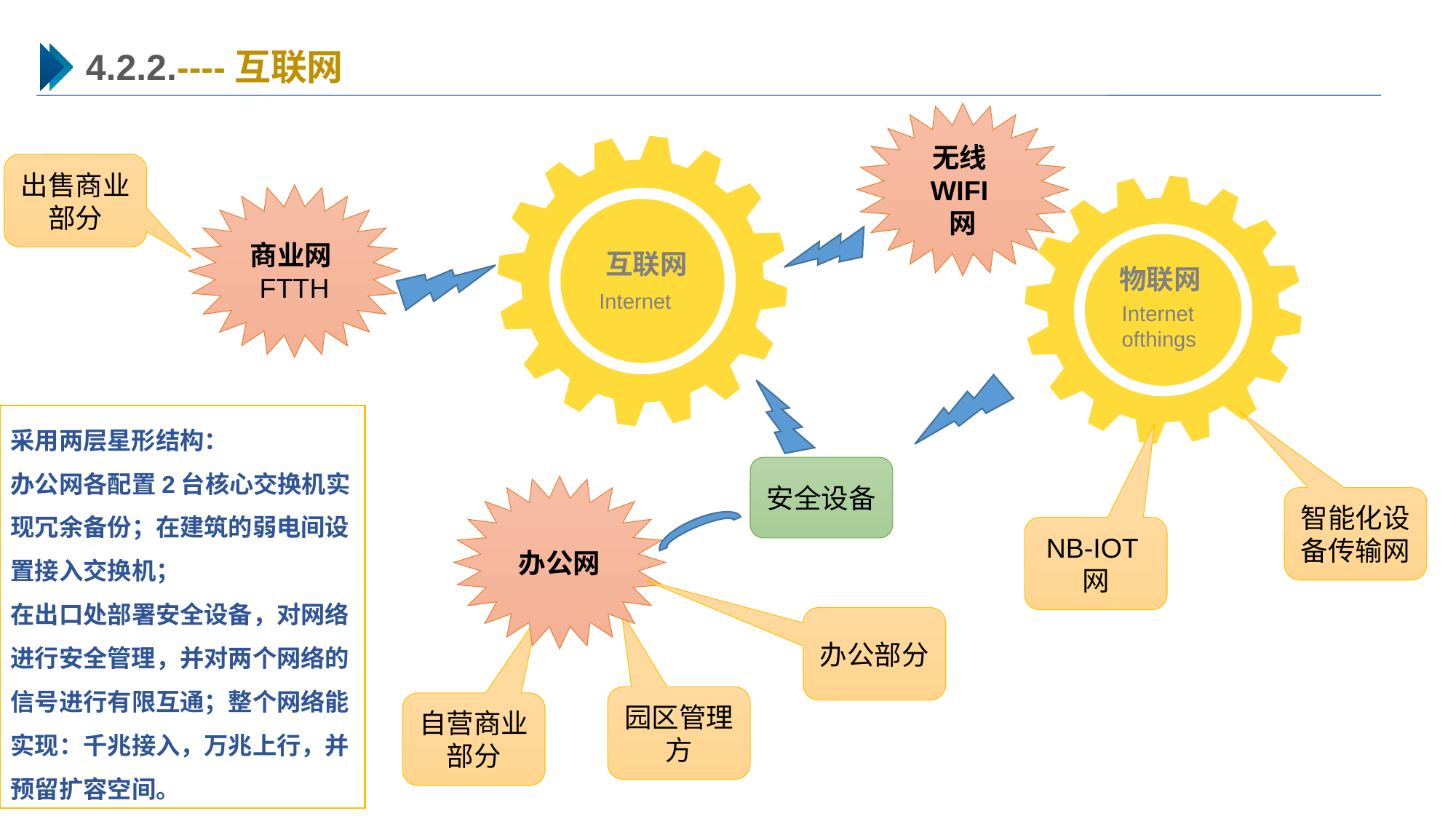

4.2.2.----互联网
无线WIFI网

互联网
Internet
出售商业部分

物联网
Internet ofthings
商业网FTTH

采用两层星形结构：
办公网各配置2台核心交换机实现冗余备份；在建筑的弱电间设置接入交换机；
在出口处部署安全设备，对网络进行安全管理，并对两个网络的信号进行有限互通；整个网络能实现：千兆接入，万兆上行，并预留扩容空间。
安全设备
办公网
智能化设备传输网
NB-IOT网

办公部分
园区管理方
自营商业部分